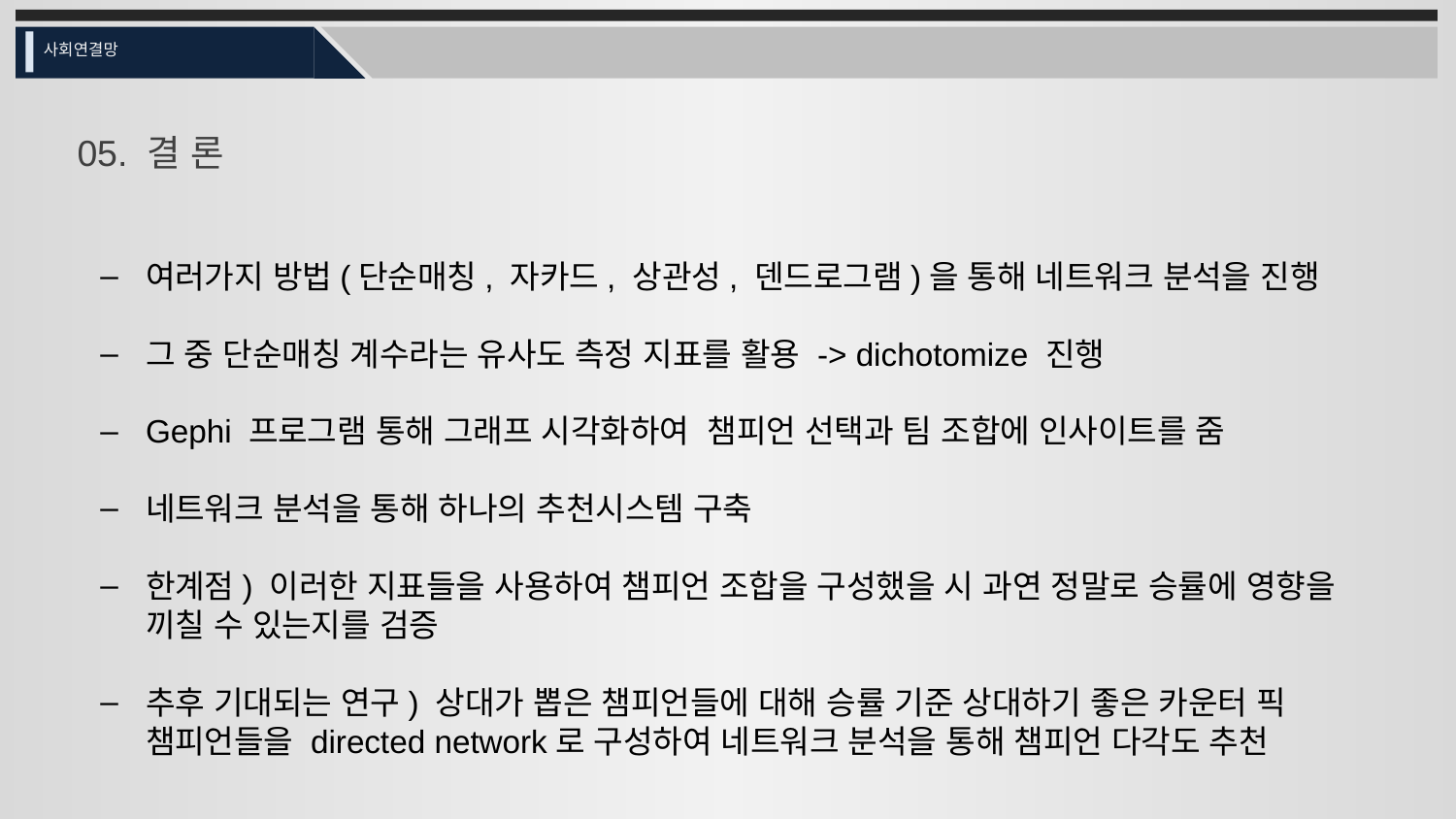

사회연결망
05. 결 론
여러가지 방법(단순매칭, 자카드, 상관성, 덴드로그램)을 통해 네트워크 분석을 진행

그 중 단순매칭 계수라는 유사도 측정 지표를 활용 -> dichotomize 진행

Gephi 프로그램 통해 그래프 시각화하여  챔피언 선택과 팀 조합에 인사이트를 줌

네트워크 분석을 통해 하나의 추천시스템 구축

한계점) 이러한 지표들을 사용하여 챔피언 조합을 구성했을 시 과연 정말로 승률에 영향을 끼칠 수 있는지를 검증

추후 기대되는 연구) 상대가 뽑은 챔피언들에 대해 승률 기준 상대하기 좋은 카운터 픽 챔피언들을 directed network로 구성하여 네트워크 분석을 통해 챔피언 다각도 추천